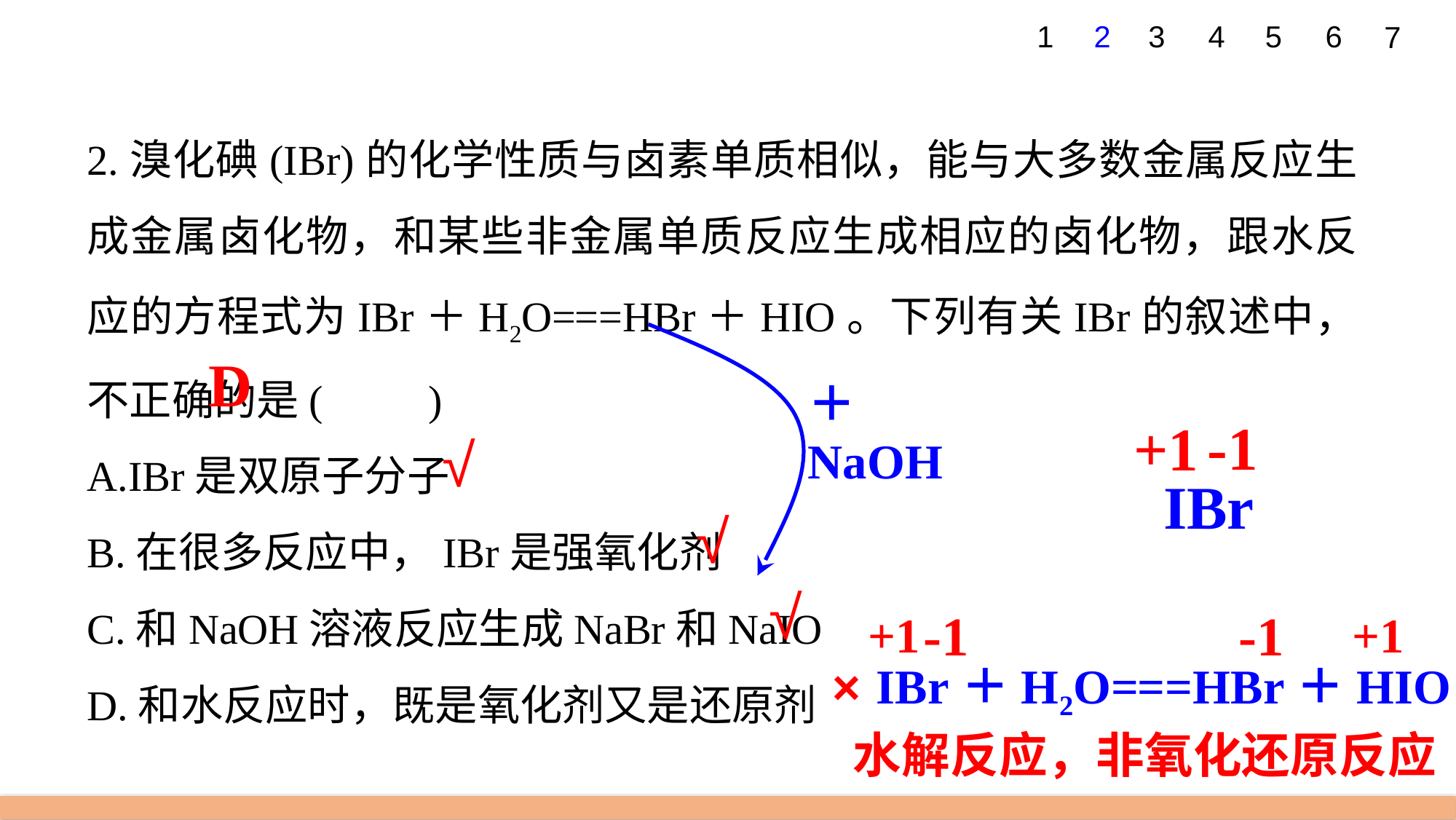

1
2
3
4
5
6
7
2.溴化碘(IBr)的化学性质与卤素单质相似，能与大多数金属反应生成金属卤化物，和某些非金属单质反应生成相应的卤化物，跟水反应的方程式为IBr＋H2O===HBr＋HIO。下列有关IBr的叙述中，不正确的是(　　)
A.IBr是双原子分子
B.在很多反应中，IBr是强氧化剂
C.和NaOH溶液反应生成NaBr和NaIO
D.和水反应时，既是氧化剂又是还原剂

D
＋
NaOH
-1
+1
√
IBr
√
√
-1
-1
+1
+1
IBr＋H2O===HBr＋HIO
×
水解反应，非氧化还原反应